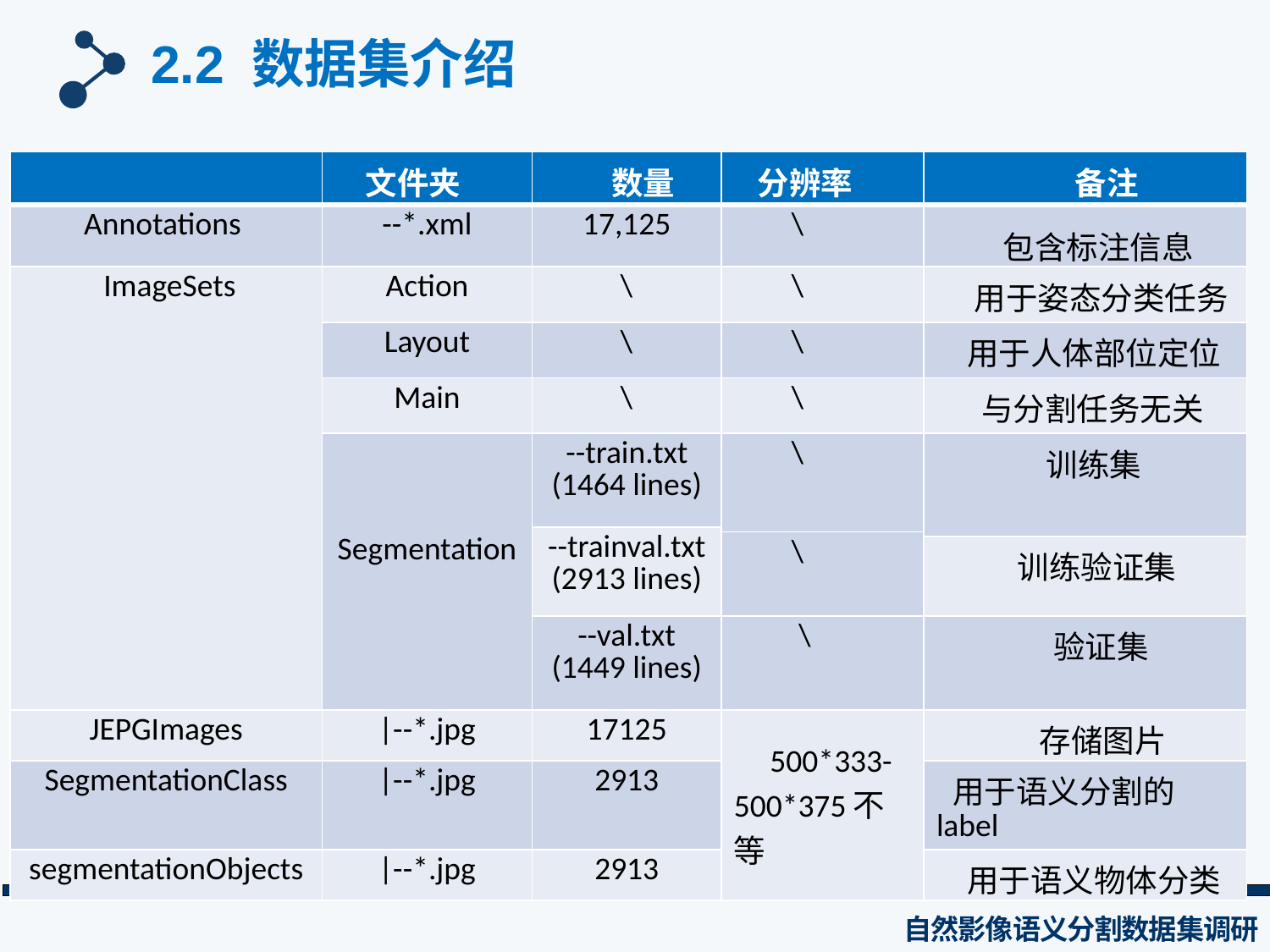

2.2 数据集介绍

|  | 文件夹 | 数量 | 分辨率 | 备注 |
| --- | --- | --- | --- | --- |
| Annotations | --\*.xml | 17,125 | \ | 包含标注信息 |
| ImageSets | Action | \ | \ | 用于姿态分类任务 |
|  | Layout | \ | \ | 用于人体部位定位 |
|  | Main | \ | \ | 与分割任务无关 |
|  | Segmentation | --train.txt (1464 lines) | \ | 训练集 |
|  |  | --trainval.txt (2913 lines) |  |  |
|  |  |  | \ |  |
|  |  |  |  | 训练验证集 |
|  |  | --val.txt (1449 lines) | \ | 验证集 |
| JEPGImages | |--\*.jpg | 17125 | 500\*333-500\*375不等 | 存储图片 |
| SegmentationClass | |--\*.jpg | 2913 |  | 用于语义分割的label |
| segmentationObjects | |--\*.jpg | 2913 |  | 用于语义物体分类 |

自然影像语义分割数据集调研